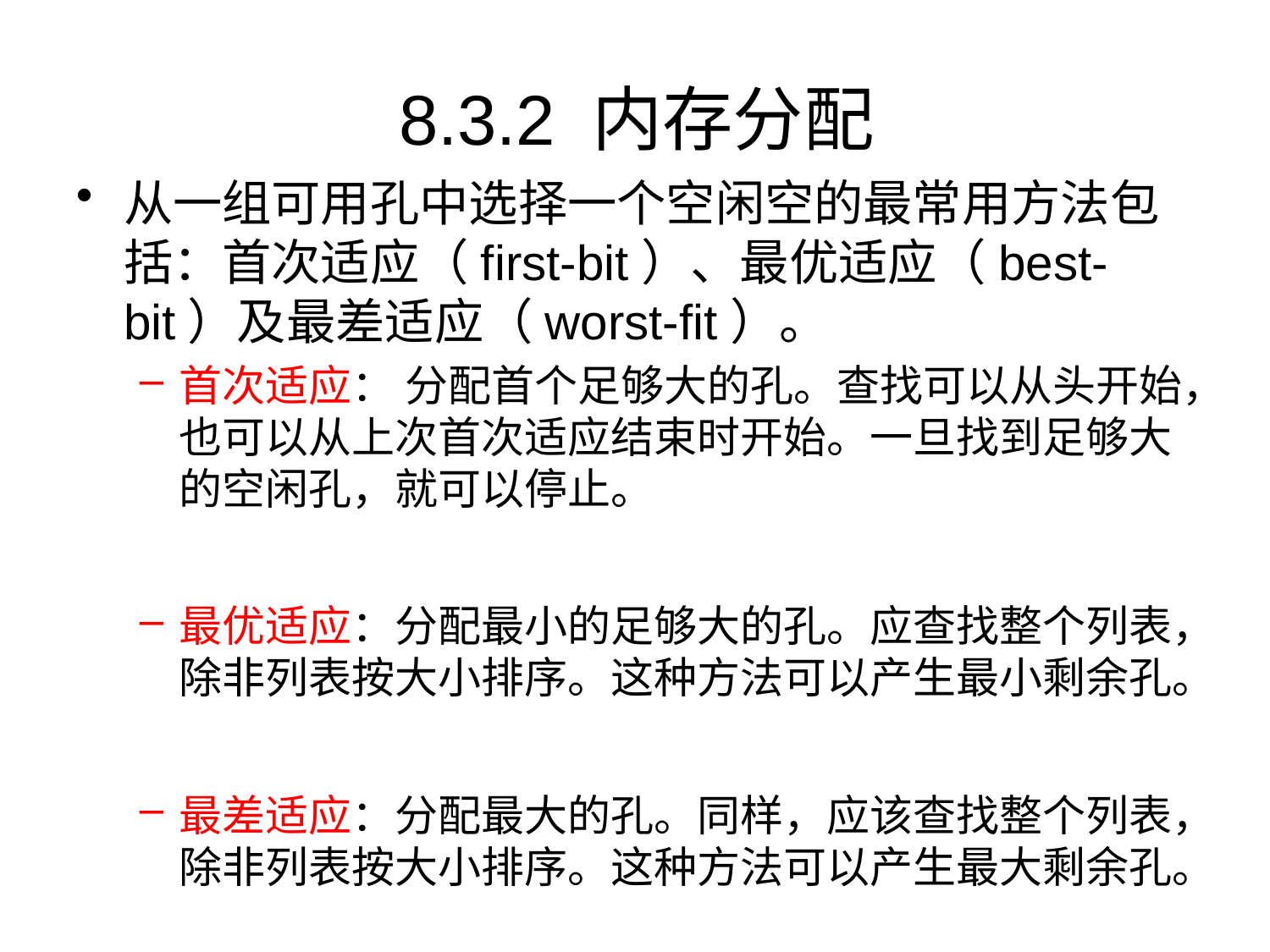

# 8.3.2 内存分配
从一组可用孔中选择一个空闲空的最常用方法包括：首次适应（first-bit）、最优适应（best-bit）及最差适应（worst-fit）。
首次适应： 分配首个足够大的孔。查找可以从头开始，也可以从上次首次适应结束时开始。一旦找到足够大的空闲孔，就可以停止。

最优适应：分配最小的足够大的孔。应查找整个列表，除非列表按大小排序。这种方法可以产生最小剩余孔。

最差适应：分配最大的孔。同样，应该查找整个列表，除非列表按大小排序。这种方法可以产生最大剩余孔。